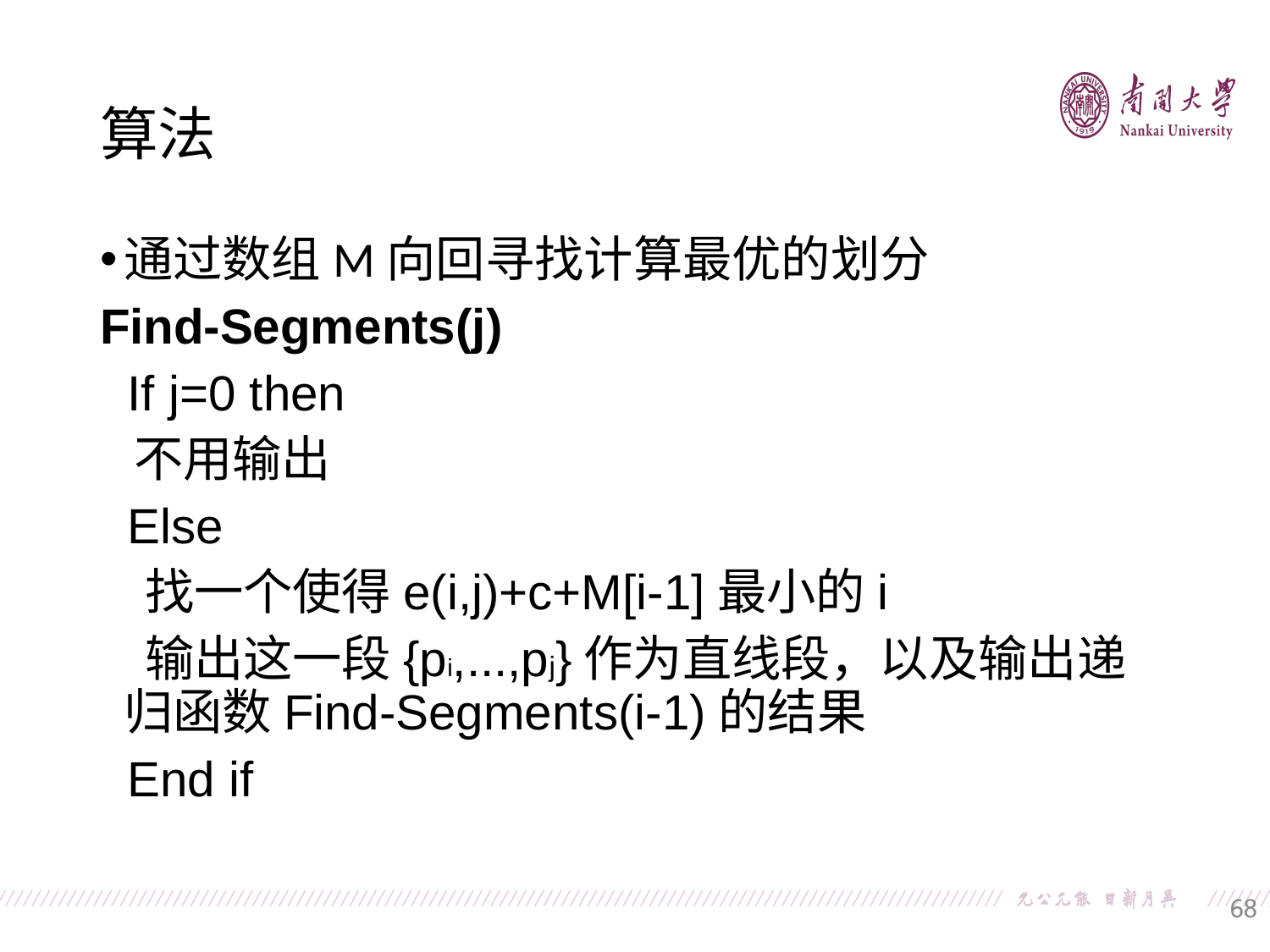

算法
通过数组M向回寻找计算最优的划分
Find-Segments(j)
  If j=0 then
  不用输出
  Else
   找一个使得e(i,j)+c+M[i-1]最小的i
   输出这一段{pi,...,pj}作为直线段，以及输出递归函数Find-Segments(i-1)的结果
  End if
68